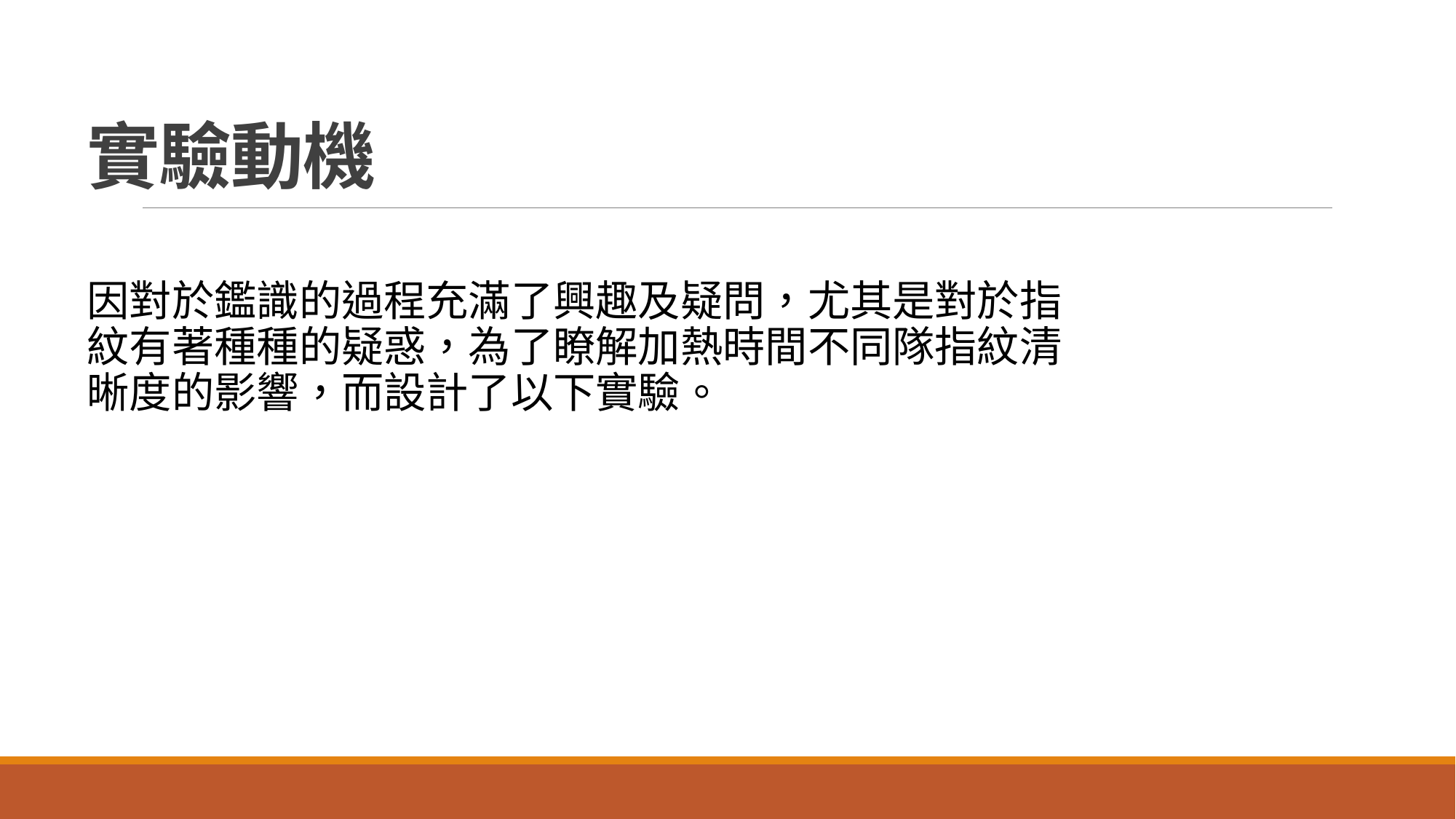

# 實驗動機
因對於鑑識的過程充滿了興趣及疑問，尤其是對於指紋有著種種的疑惑，為了瞭解加熱時間不同隊指紋清晰度的影響，而設計了以下實驗。